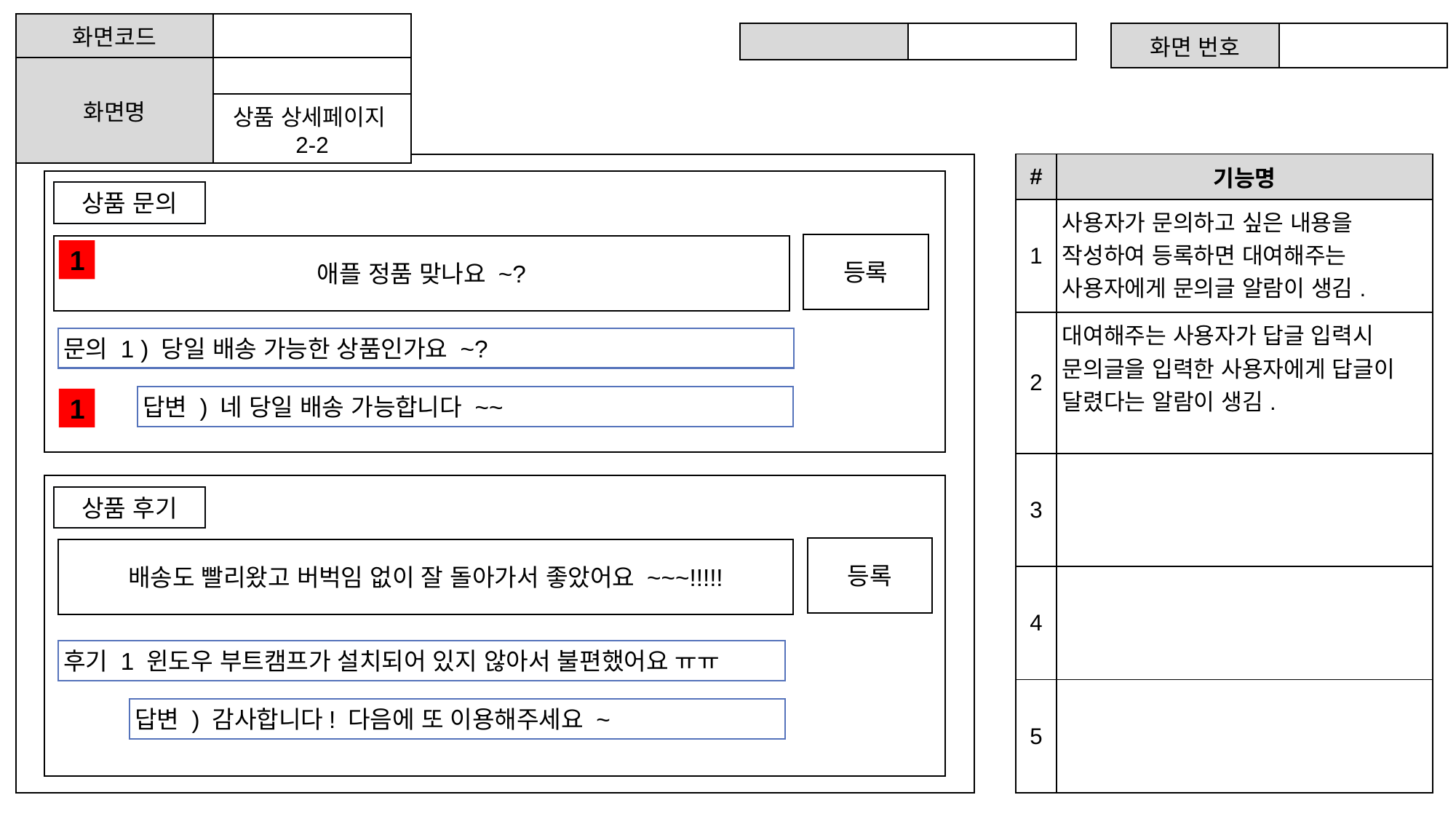

| 화면코드 |  |
| --- | --- |
| 화면명 |  |
|  | 상품 상세페이지 2-2 |
|  |  |
| --- | --- |
| 화면 번호 |  |
| --- | --- |

| # | 기능명 |
| --- | --- |
| 1 | 사용자가 문의하고 싶은 내용을 작성하여 등록하면 대여해주는 사용자에게 문의글 알람이 생김. |
| 2 | 대여해주는 사용자가 답글 입력시 문의글을 입력한 사용자에게 답글이 달렸다는 알람이 생김. |
| 3 |  |
| 4 |  |
| 5 |  |

상품 문의

등록

애플 정품 맞나요 ~?
1

문의 1 ) 당일 배송 가능한 상품인가요 ~?
1

답변 ) 네 당일 배송 가능합니다 ~~

상품 후기

등록

배송도 빨리왔고 버벅임 없이 잘 돌아가서 좋았어요 ~~~!!!!!
후기 1 윈도우 부트캠프가 설치되어 있지 않아서 불편했어요 ㅠㅠ
답변 ) 감사합니다! 다음에 또 이용해주세요 ~